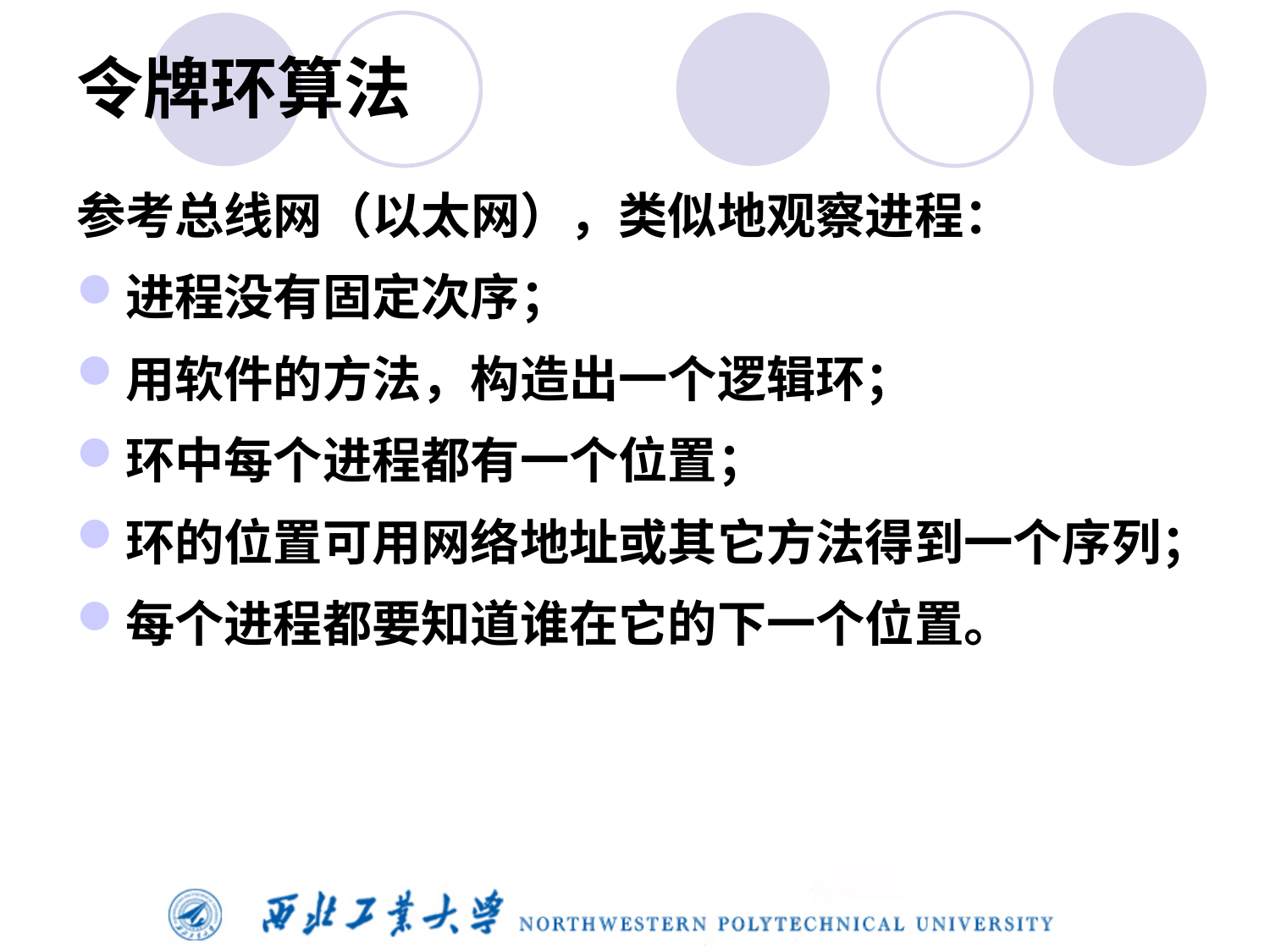

# 令牌环算法
参考总线网（以太网），类似地观察进程：
进程没有固定次序；
用软件的方法，构造出一个逻辑环；
环中每个进程都有一个位置；
环的位置可用网络地址或其它方法得到一个序列；
每个进程都要知道谁在它的下一个位置。